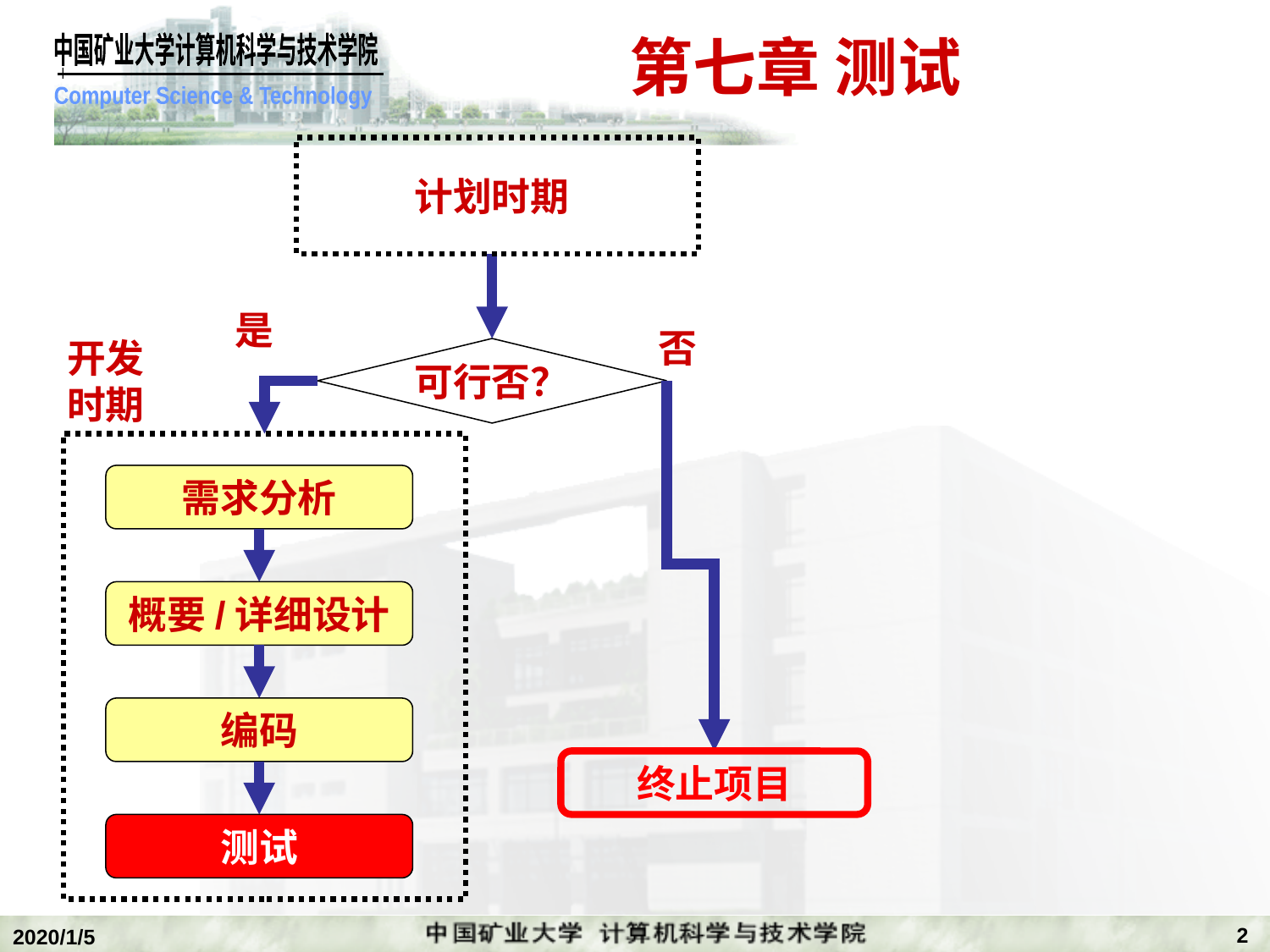

# 第七章 测试

计划时期
是
否
开发
时期
可行否？

需求分析
概要/详细设计
编码
终止项目
测试
2
2020/1/5